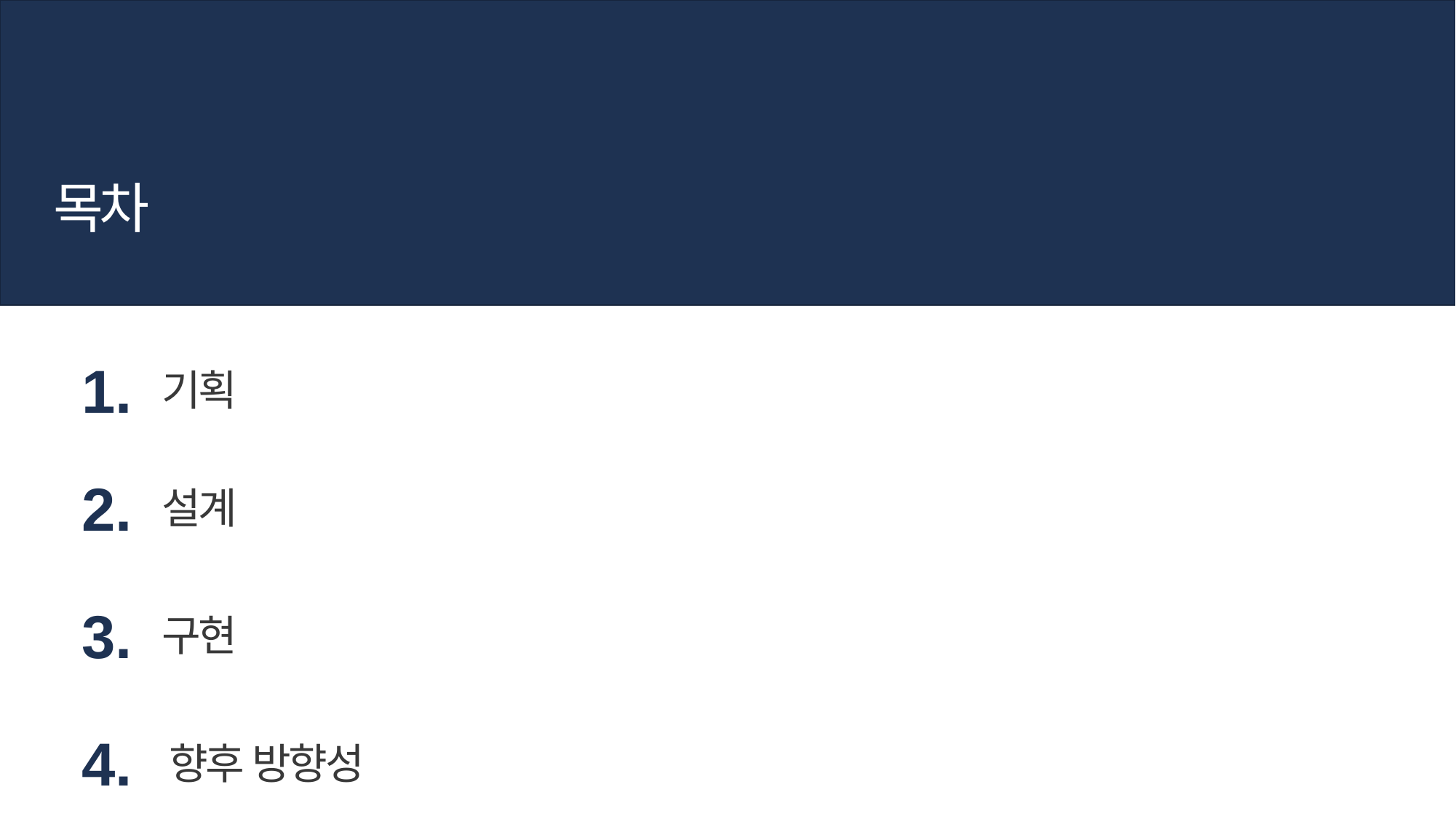

목차
1.
기획
2.
설계
3.
구현
4.
향후 방향성